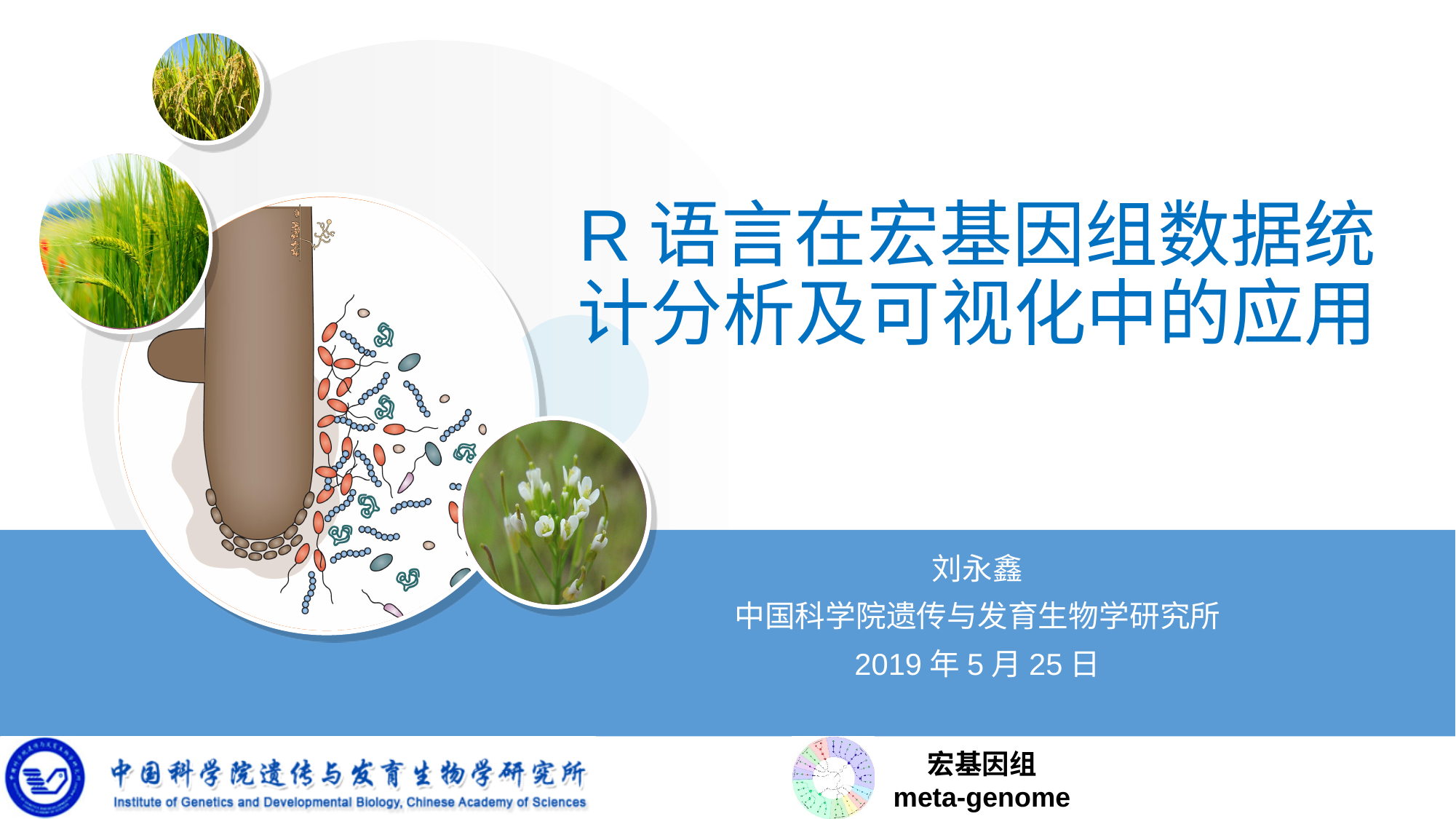

# R语言在宏基因组数据统计分析及可视化中的应用
刘永鑫
中国科学院遗传与发育生物学研究所
2019年5月25日